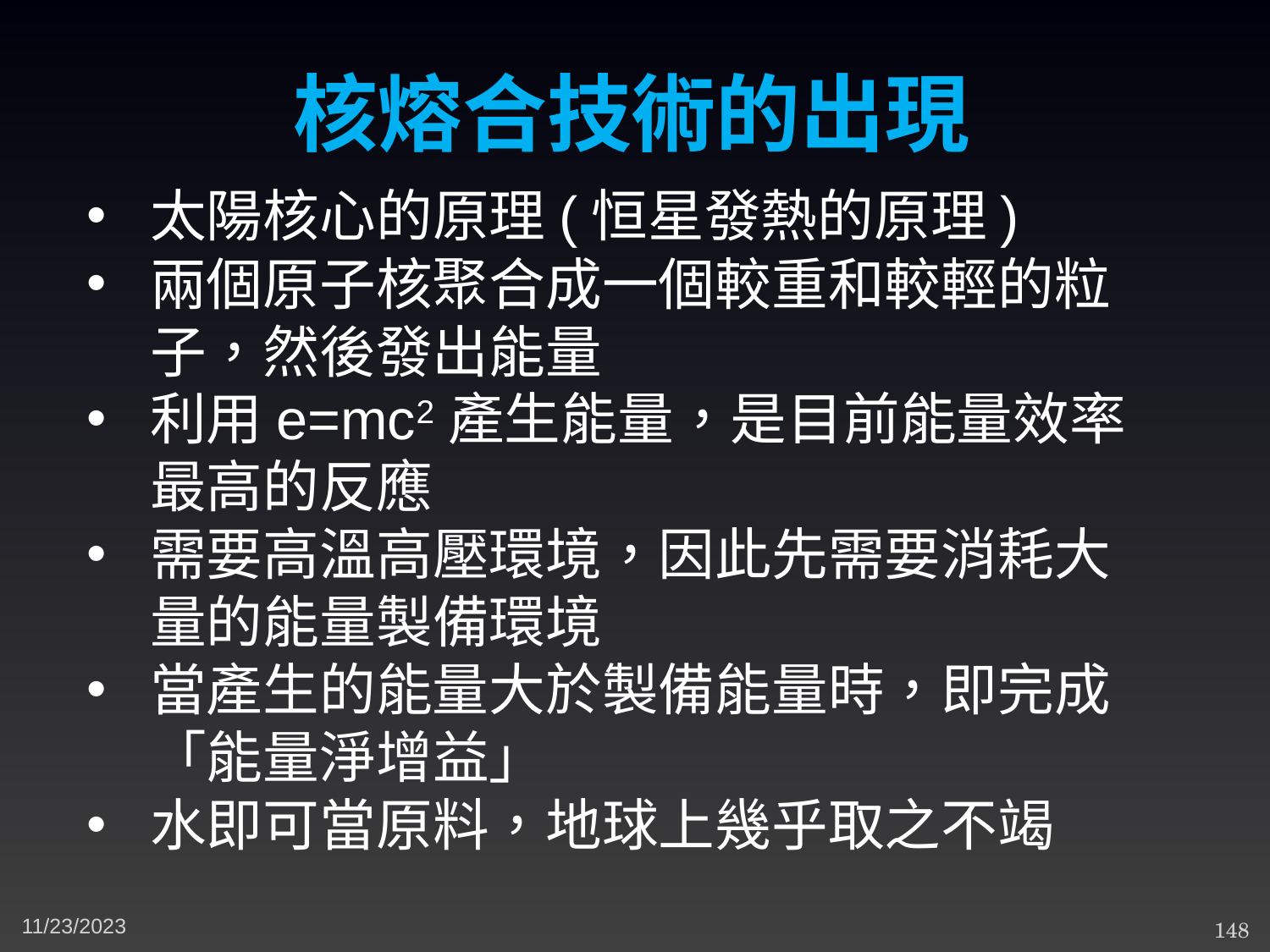

核熔合技術的出現
太陽核心的原理(恒星發熱的原理)
兩個原子核聚合成一個較重和較輕的粒子，然後發出能量
利用e=mc2產生能量，是目前能量效率最高的反應
需要高溫高壓環境，因此先需要消耗大量的能量製備環境
當產生的能量大於製備能量時，即完成「能量淨增益」
水即可當原料，地球上幾乎取之不竭
11/23/2023
148